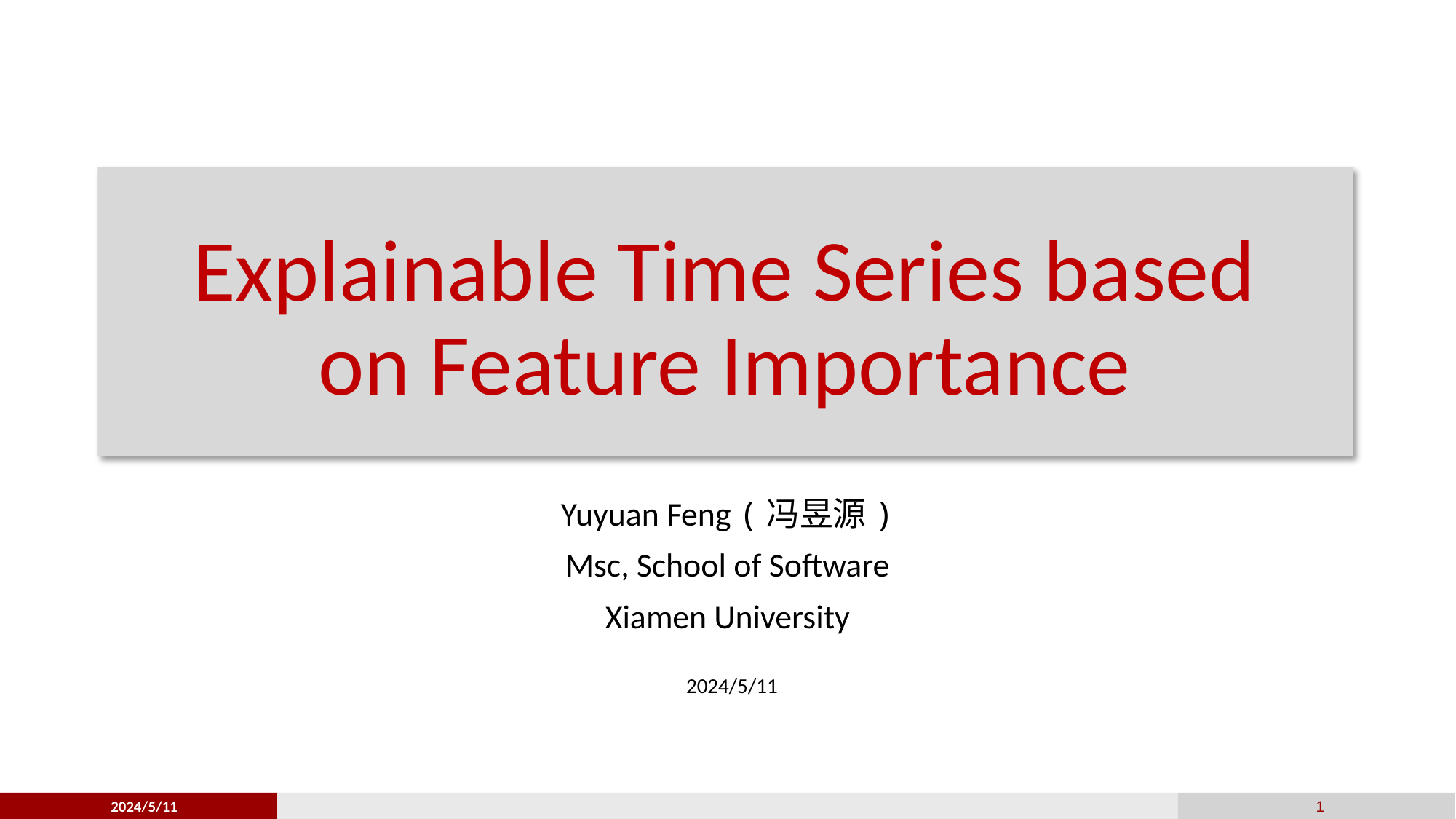

# Explainable Time Series based on Feature Importance

Yuyuan Feng (冯昱源)
Msc, School of Software
Xiamen University

2024/5/11